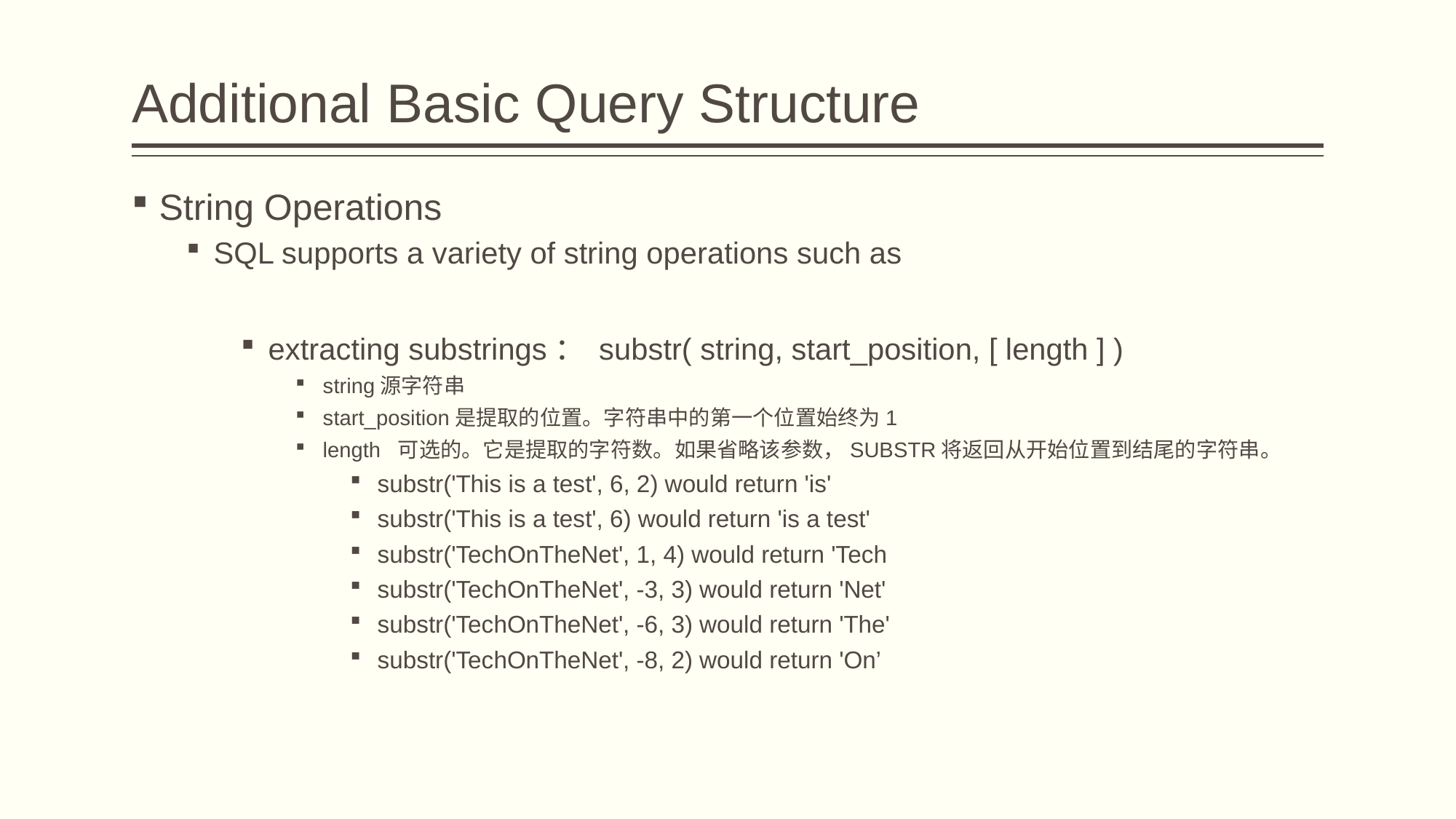

# Additional Basic Query Structure
String Operations
SQL supports a variety of string operations such as

extracting substrings： substr( string, start_position, [ length ] )
string源字符串
start_position是提取的位置。字符串中的第一个位置始终为1
length  可选的。它是提取的字符数。如果省略该参数，SUBSTR将返回从开始位置到结尾的字符串。
substr('This is a test', 6, 2) would return 'is'
substr('This is a test', 6) would return 'is a test'
substr('TechOnTheNet', 1, 4) would return 'Tech
substr('TechOnTheNet', -3, 3) would return 'Net'
substr('TechOnTheNet', -6, 3) would return 'The'
substr('TechOnTheNet', -8, 2) would return 'On’